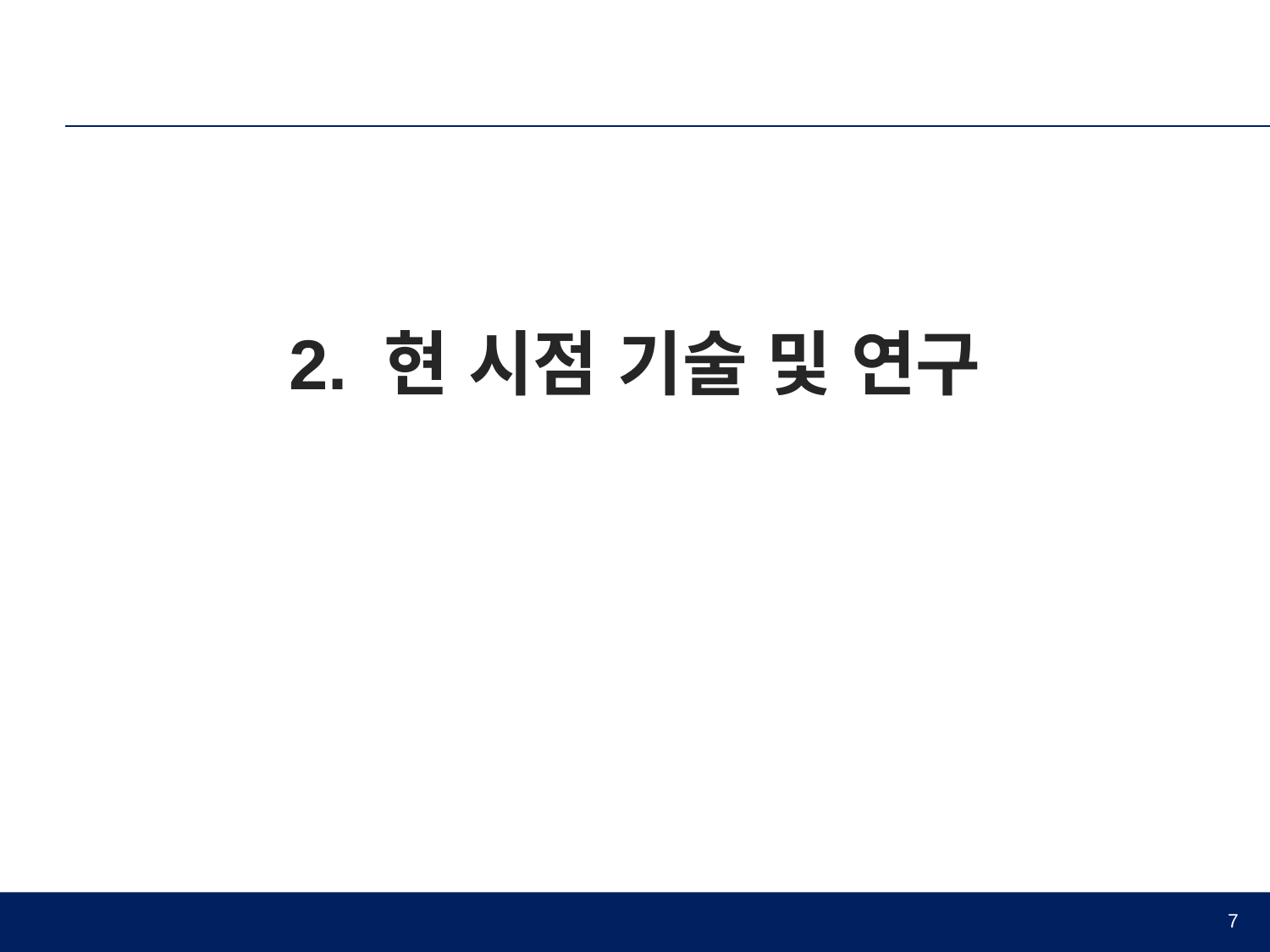

# 2. 현 시점 기술 및 연구

7